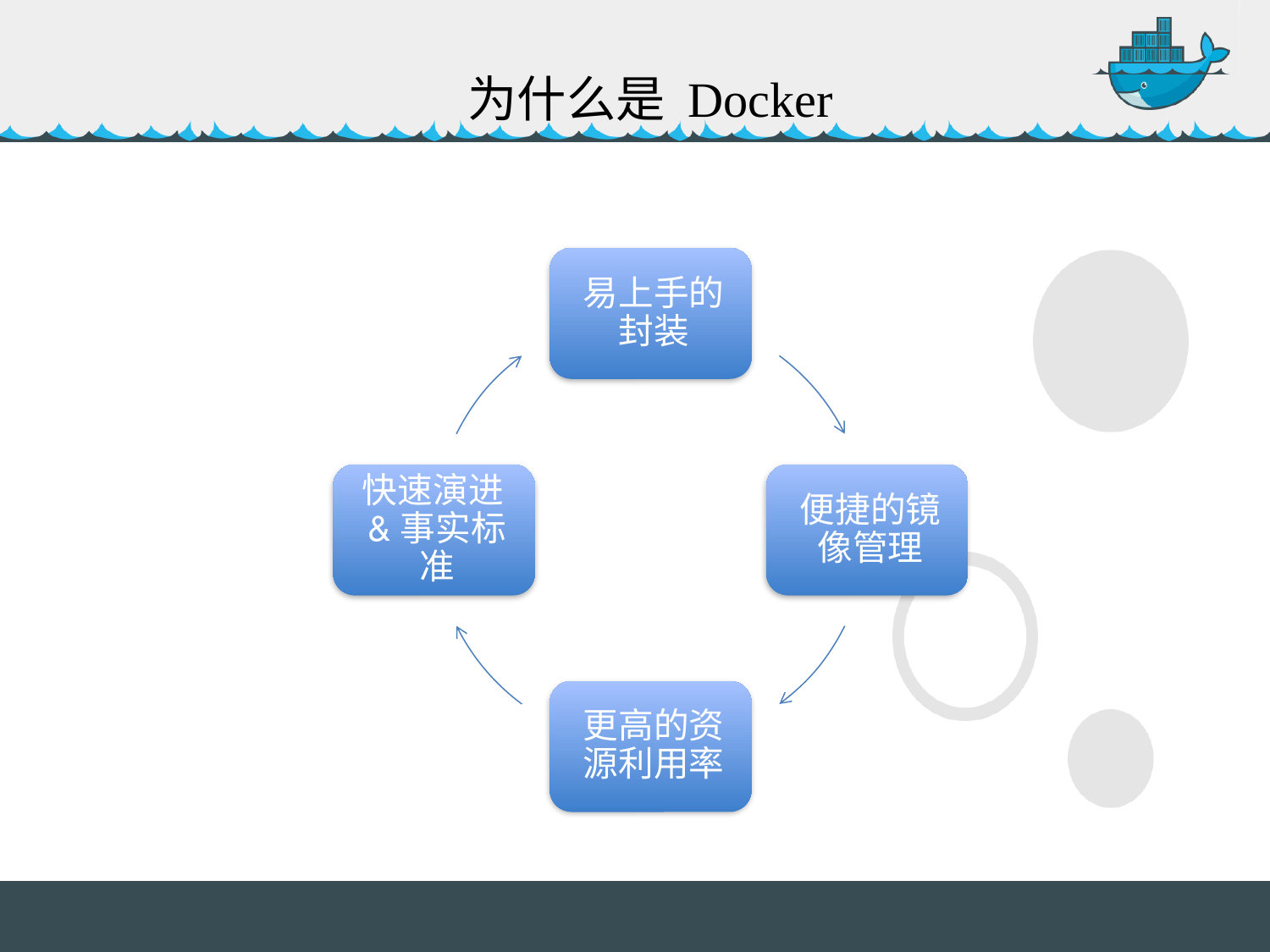

# 为什么是 Docker
易上手的封装
便捷的镜像管理
更高的资源利用率
快速演进&事实标准